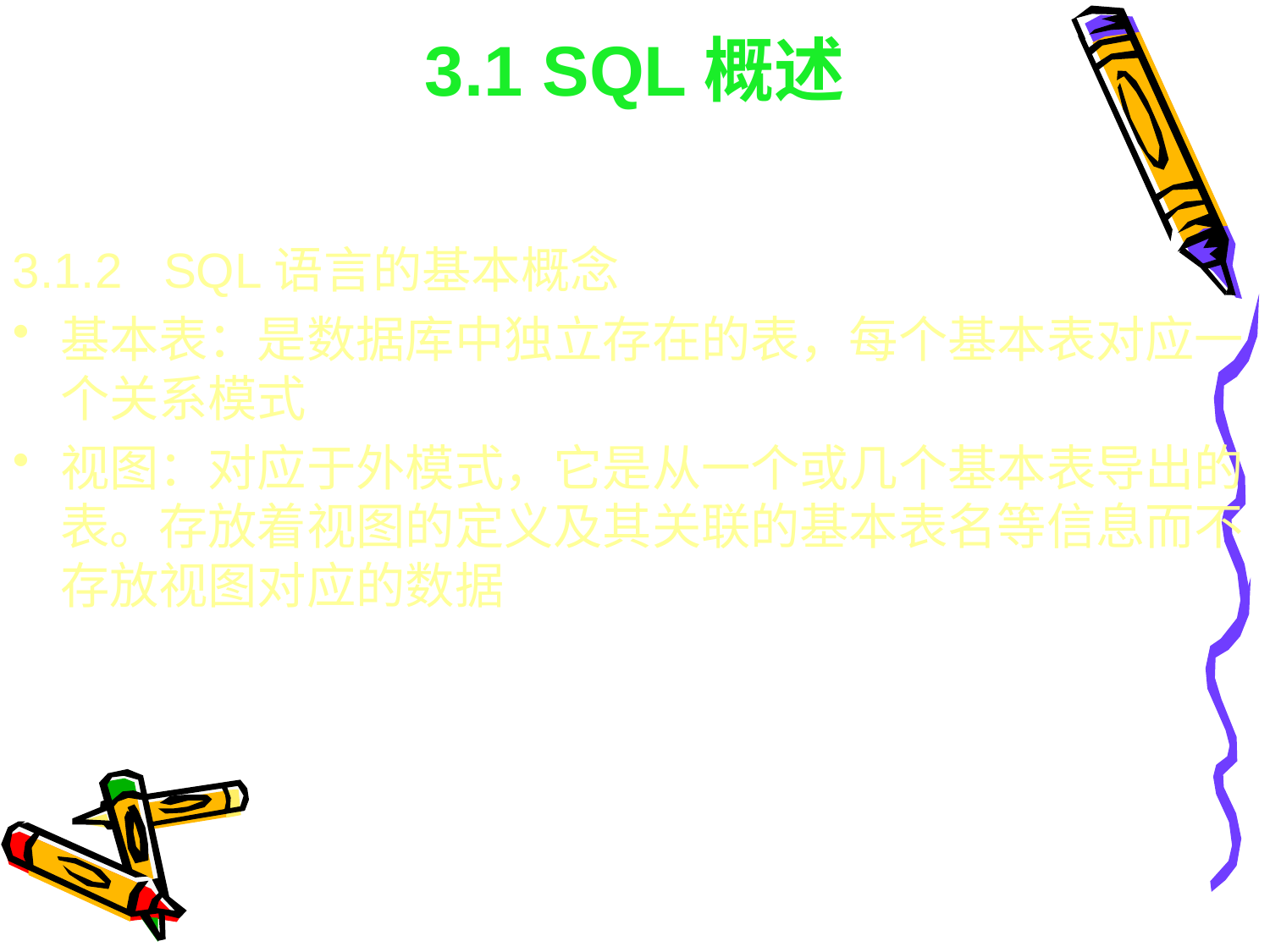

# 3.1 SQL概述

3.1.2   SQL语言的基本概念
基本表：是数据库中独立存在的表，每个基本表对应一个关系模式
视图：对应于外模式，它是从一个或几个基本表导出的表。存放着视图的定义及其关联的基本表名等信息而不存放视图对应的数据